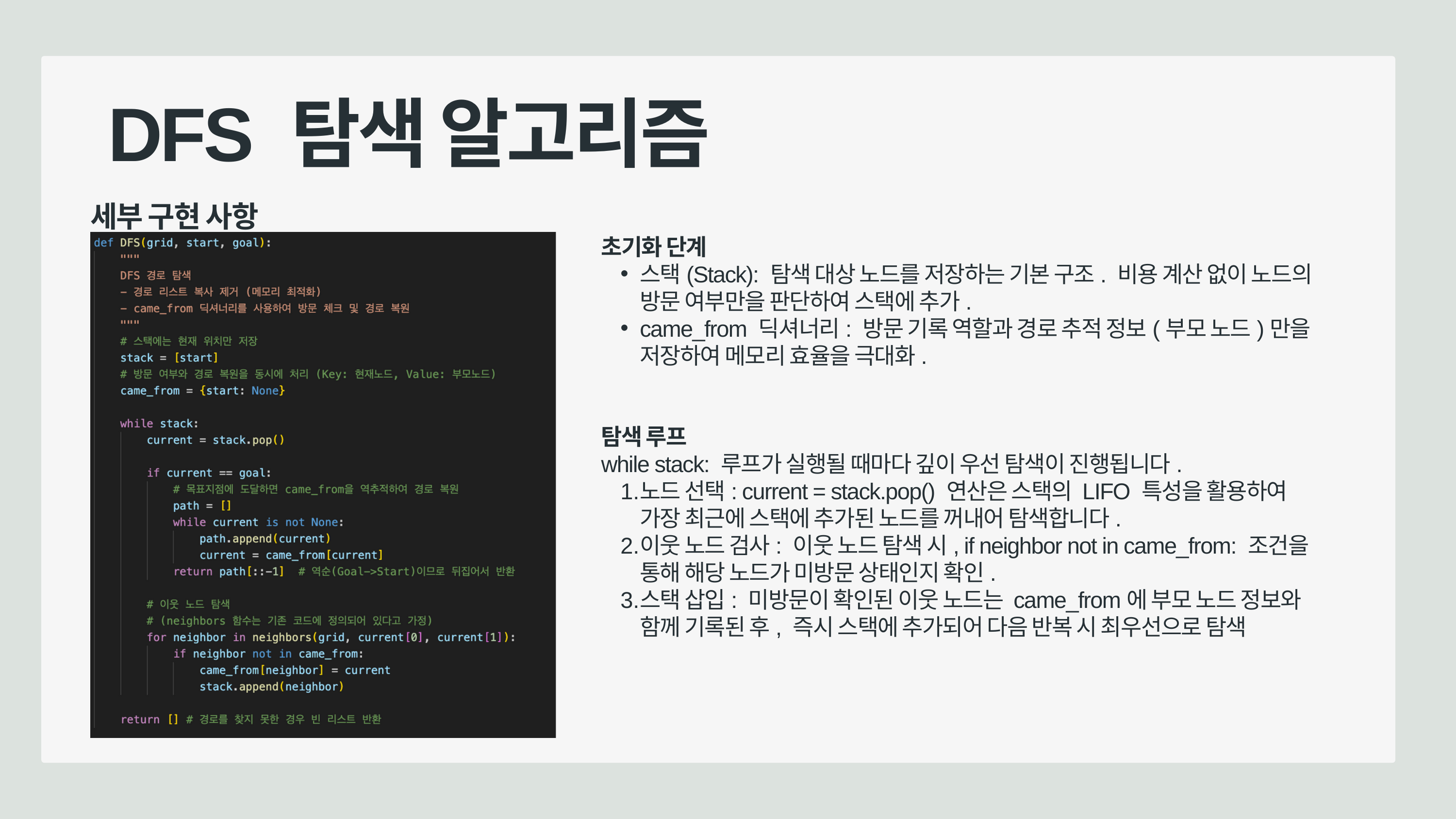

DFS 탐색 알고리즘
세부 구현 사항

초기화 단계
스택(Stack): 탐색 대상 노드를 저장하는 기본 구조. 비용 계산 없이 노드의 방문 여부만을 판단하여 스택에 추가.
came_from 딕셔너리: 방문 기록 역할과 경로 추적 정보(부모 노드)만을 저장하여 메모리 효율을 극대화.

탐색 루프
while stack: 루프가 실행될 때마다 깊이 우선 탐색이 진행됩니다.
노드 선택: current = stack.pop() 연산은 스택의 LIFO 특성을 활용하여 가장 최근에 스택에 추가된 노드를 꺼내어 탐색합니다.
이웃 노드 검사: 이웃 노드 탐색 시, if neighbor not in came_from: 조건을 통해 해당 노드가 미방문 상태인지 확인.
스택 삽입: 미방문이 확인된 이웃 노드는 came_from에 부모 노드 정보와 함께 기록된 후, 즉시 스택에 추가되어 다음 반복 시 최우선으로 탐색